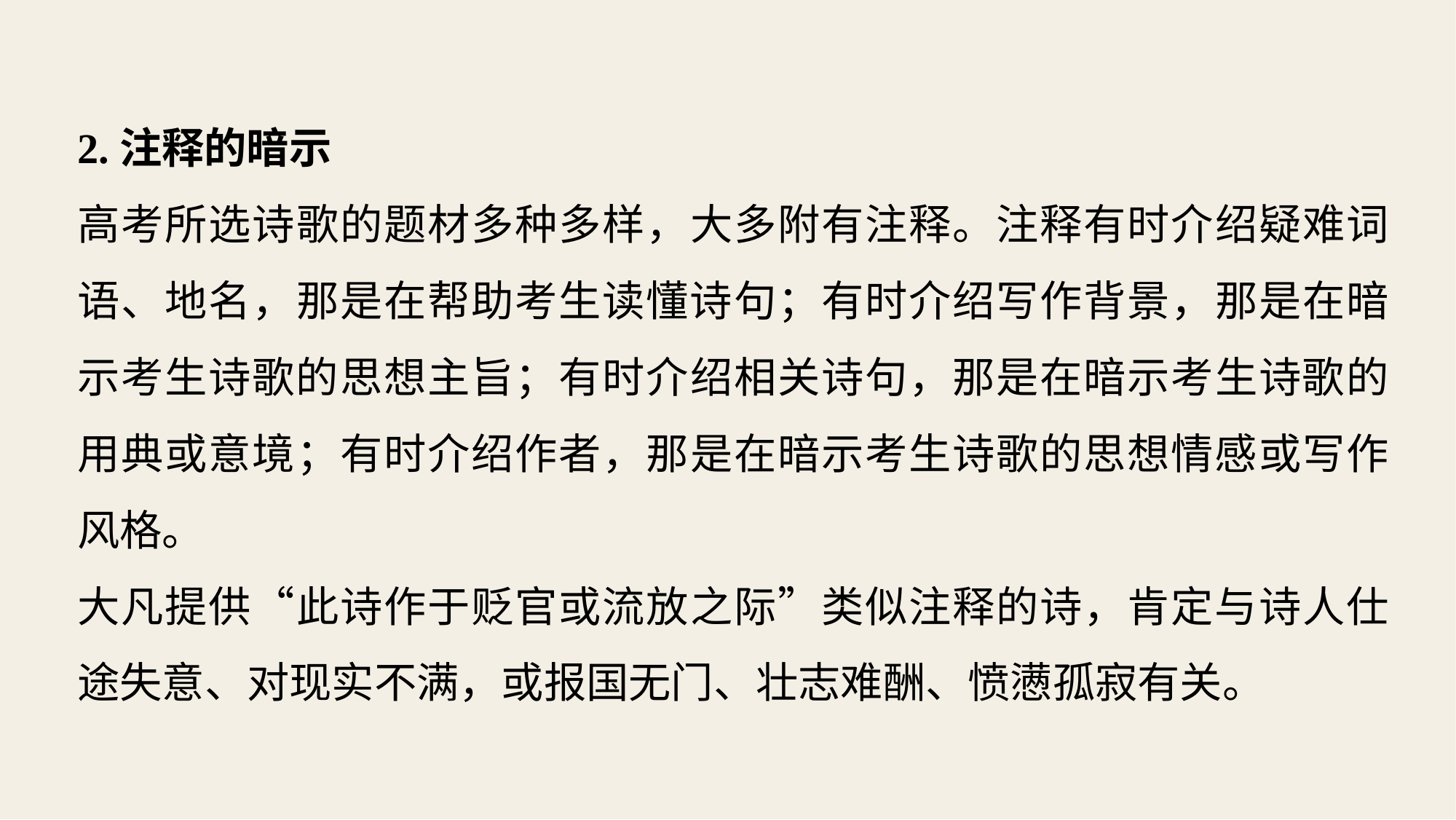

2.注释的暗示
高考所选诗歌的题材多种多样，大多附有注释。注释有时介绍疑难词语、地名，那是在帮助考生读懂诗句；有时介绍写作背景，那是在暗示考生诗歌的思想主旨；有时介绍相关诗句，那是在暗示考生诗歌的用典或意境；有时介绍作者，那是在暗示考生诗歌的思想情感或写作风格。
大凡提供“此诗作于贬官或流放之际”类似注释的诗，肯定与诗人仕途失意、对现实不满，或报国无门、壮志难酬、愤懑孤寂有关。